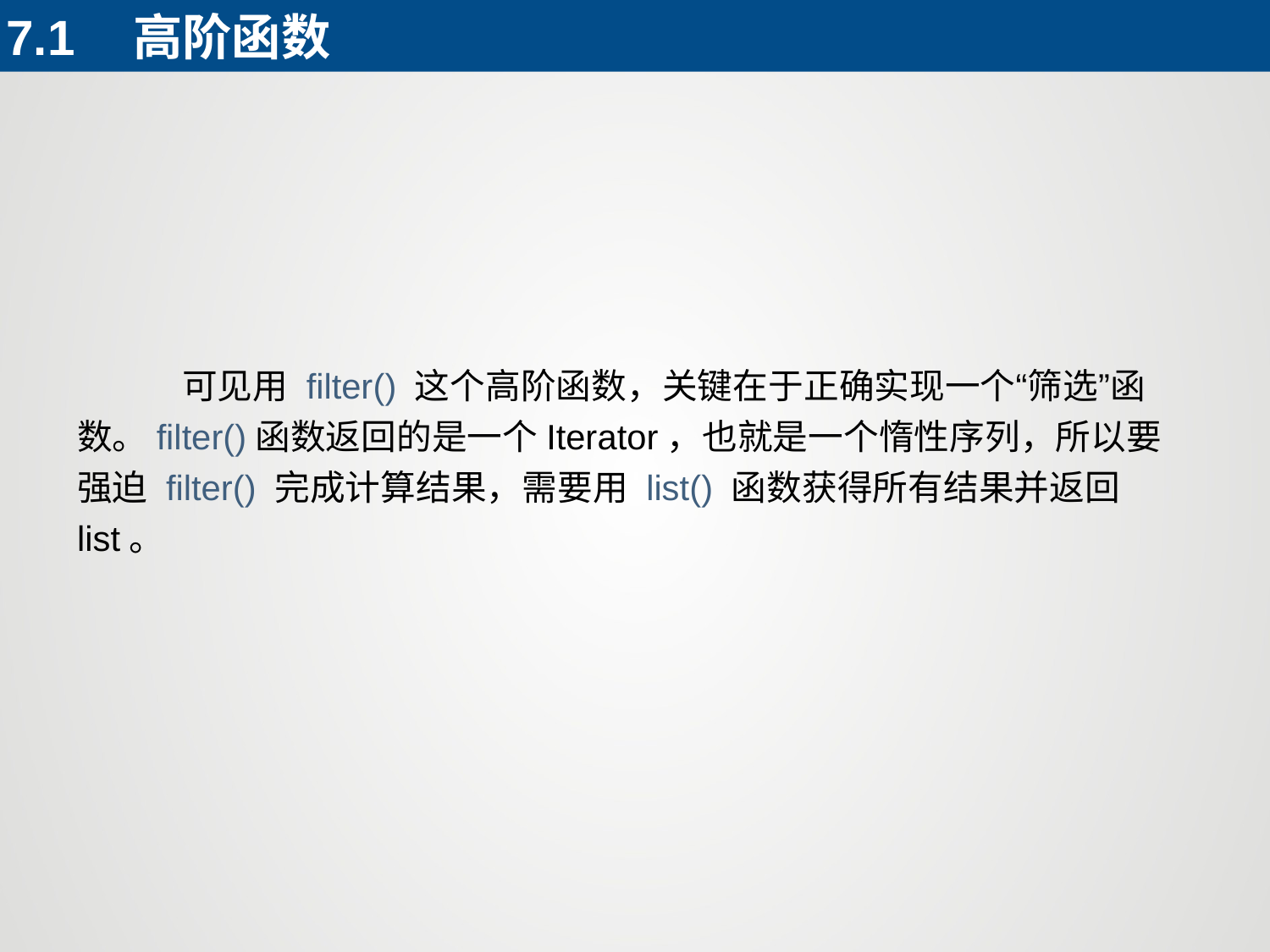

7.1	高阶函数
     可见用 filter() 这个高阶函数，关键在于正确实现一个“筛选”函数。filter()函数返回的是一个Iterator，也就是一个惰性序列，所以要强迫 filter() 完成计算结果，需要用 list() 函数获得所有结果并返回list。